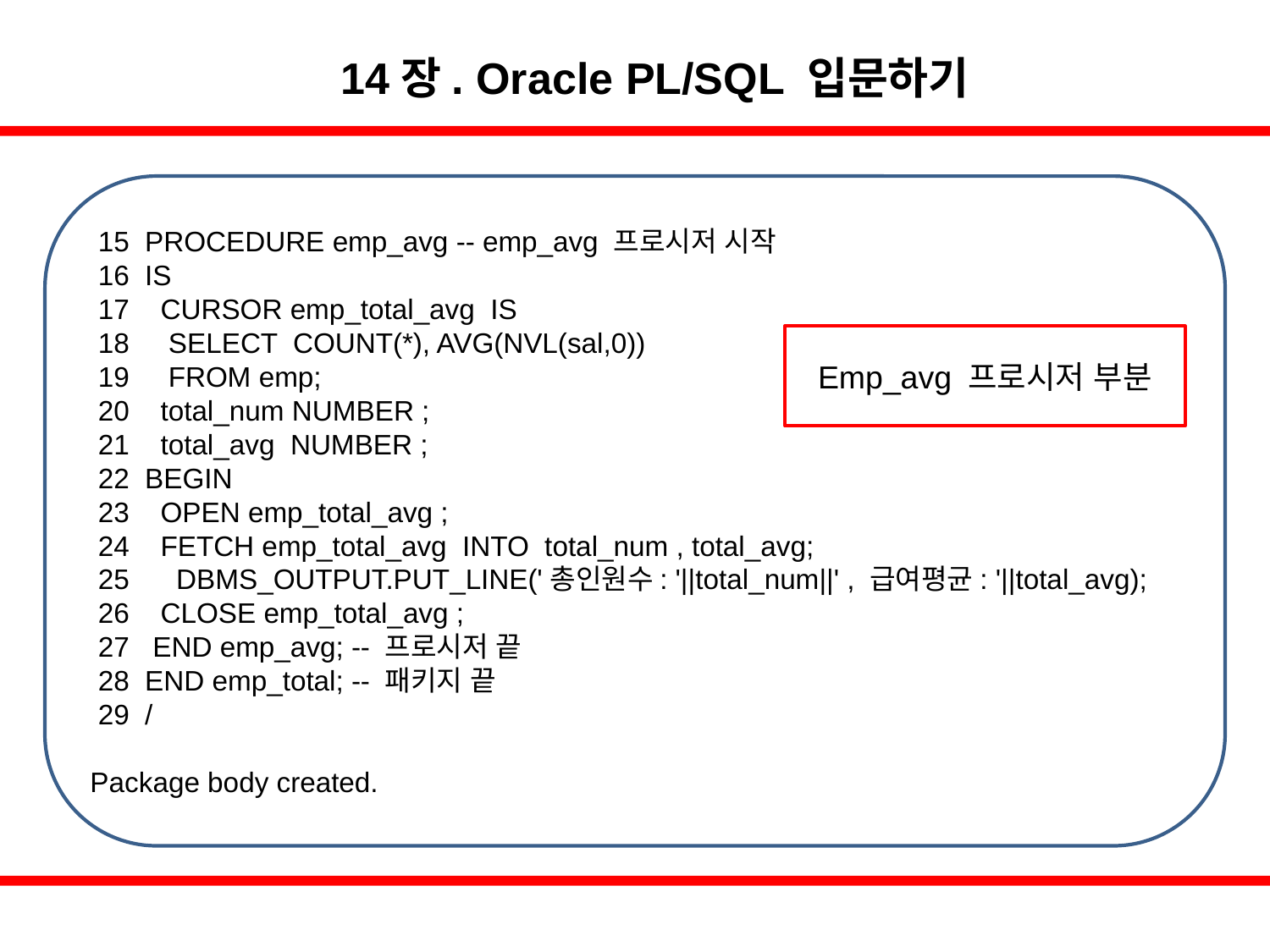

14장. Oracle PL/SQL 입문하기

 15  PROCEDURE emp_avg -- emp_avg 프로시저 시작
 16  IS
 17    CURSOR emp_total_avg  IS
 18     SELECT  COUNT(*), AVG(NVL(sal,0))
 19     FROM emp;
 20    total_num NUMBER ;
 21    total_avg  NUMBER ;
 22  BEGIN
 23    OPEN emp_total_avg ;
 24    FETCH emp_total_avg  INTO  total_num , total_avg;
 25      DBMS_OUTPUT.PUT_LINE('총인원수: '||total_num||' , 급여평균: '||total_avg);
 26    CLOSE emp_total_avg ;
 27   END emp_avg; -- 프로시저 끝
 28  END emp_total; -- 패키지 끝
 29  /

Package body created.
Emp_avg 프로시저 부분